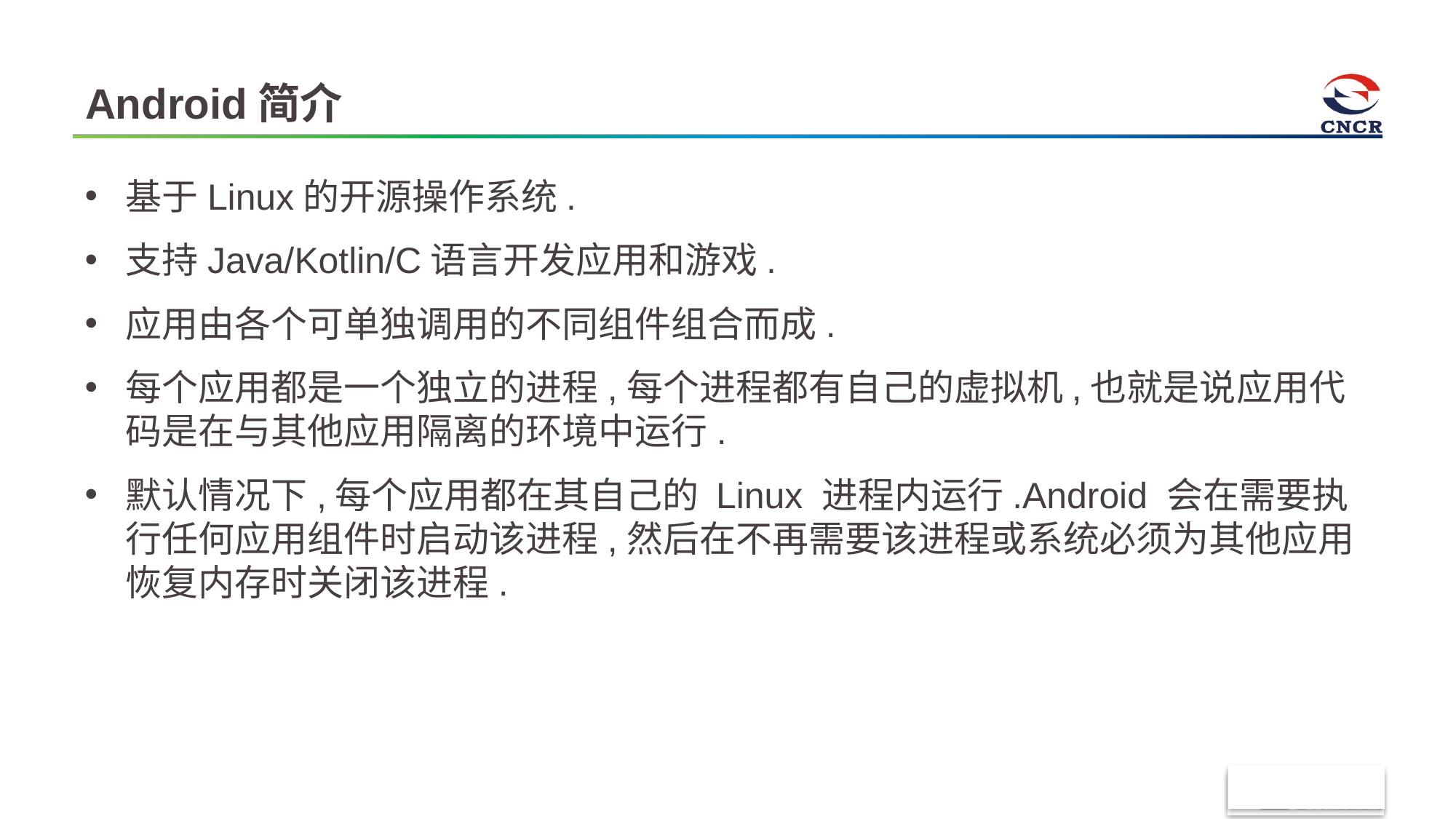

# Android简介
基于Linux的开源操作系统.
支持Java/Kotlin/C语言开发应用和游戏.
应用由各个可单独调用的不同组件组合而成.
每个应用都是一个独立的进程,每个进程都有自己的虚拟机,也就是说应用代码是在与其他应用隔离的环境中运行.
默认情况下,每个应用都在其自己的 Linux 进程内运行.Android 会在需要执行任何应用组件时启动该进程,然后在不再需要该进程或系统必须为其他应用恢复内存时关闭该进程.